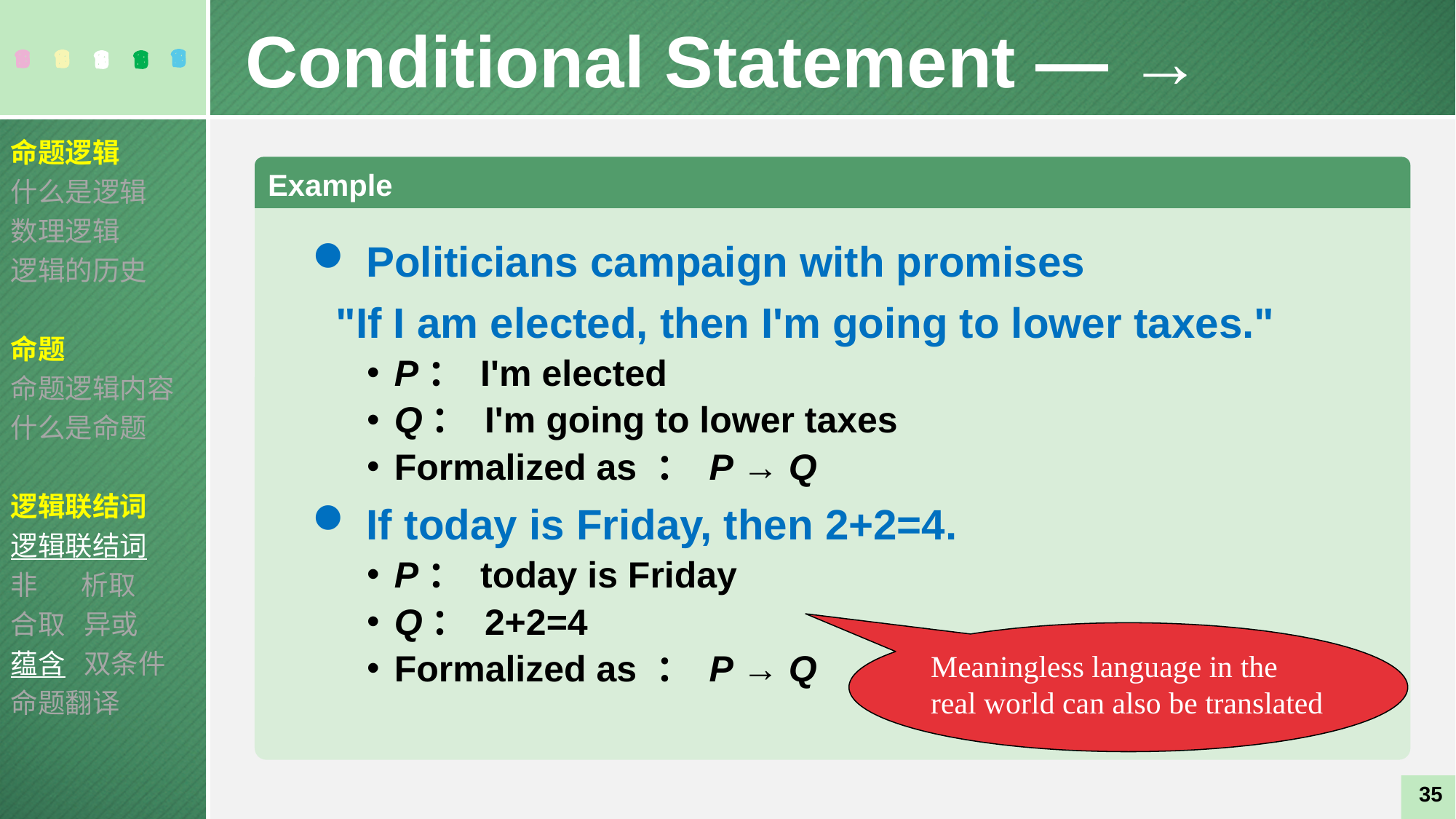

Conditional Statement — →

命题逻辑
什么是逻辑
数理逻辑
逻辑的历史

命题
命题逻辑内容
什么是命题

逻辑联结词
逻辑联结词
非       析取
合取   异或
蕴含   双条件
命题翻译
Example

 Politicians campaign with promises
  "If I am elected, then I'm going to lower taxes."
P： I'm elected
Q： I'm going to lower taxes
Formalized as ： P → Q
 If today is Friday, then 2+2=4.
P： today is Friday
Q： 2+2=4
Formalized as ： P → Q

Meaningless language in the real world can also be translated
35